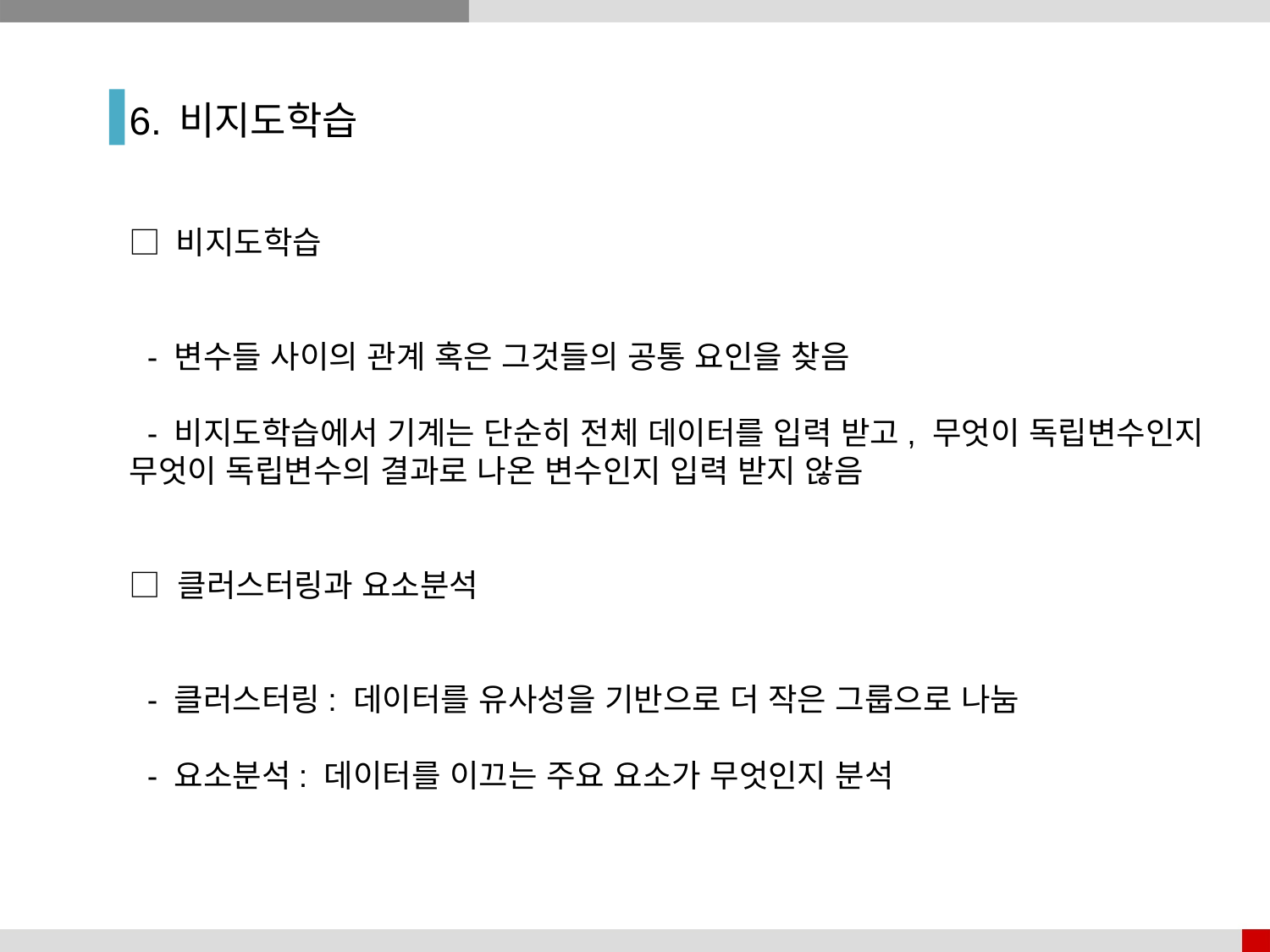

6. 비지도학습

□ 비지도학습

  - 변수들 사이의 관계 혹은 그것들의 공통 요인을 찾음

  - 비지도학습에서 기계는 단순히 전체 데이터를 입력 받고, 무엇이 독립변수인지 무엇이 독립변수의 결과로 나온 변수인지 입력 받지 않음

□ 클러스터링과 요소분석

  - 클러스터링: 데이터를 유사성을 기반으로 더 작은 그룹으로 나눔

  - 요소분석: 데이터를 이끄는 주요 요소가 무엇인지 분석